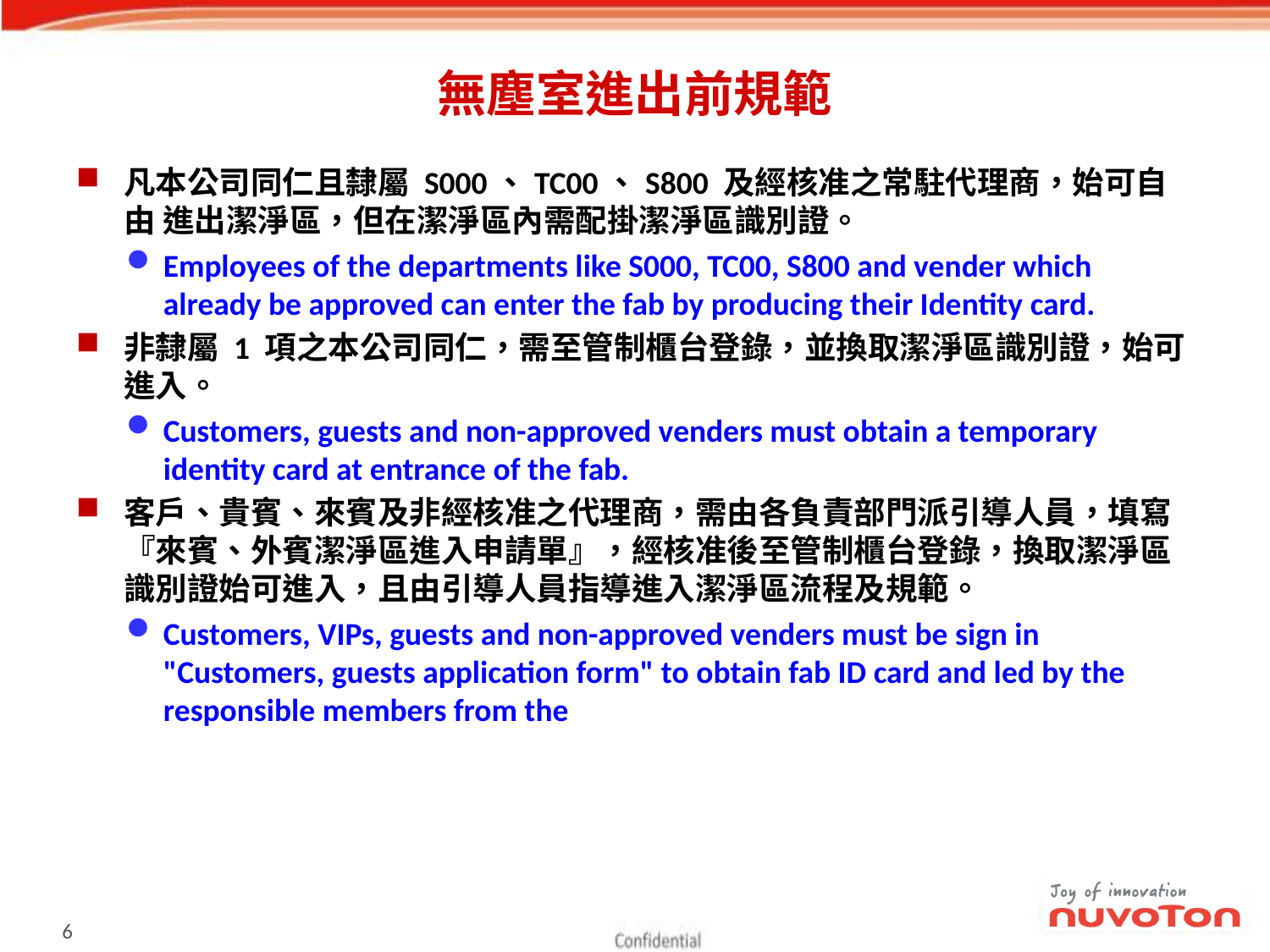

# 無塵室進出前規範
凡本公司同仁且隸屬 S000、TC00、S800 及經核准之常駐代理商，始可自由 進出潔淨區，但在潔淨區內需配掛潔淨區識別證。
Employees of the departments like S000, TC00, S800 and vender which already be approved can enter the fab by producing their Identity card.
非隸屬 1 項之本公司同仁，需至管制櫃台登錄，並換取潔淨區識別證，始可進入。
Customers, guests and non-approved venders must obtain a temporary identity card at entrance of the fab.
客戶、貴賓、來賓及非經核准之代理商，需由各負責部門派引導人員，填寫『來賓、外賓潔淨區進入申請單』，經核准後至管制櫃台登錄，換取潔淨區識別證始可進入，且由引導人員指導進入潔淨區流程及規範。
Customers, VIPs, guests and non-approved venders must be sign in "Customers, guests application form" to obtain fab ID card and led by the responsible members from the

6